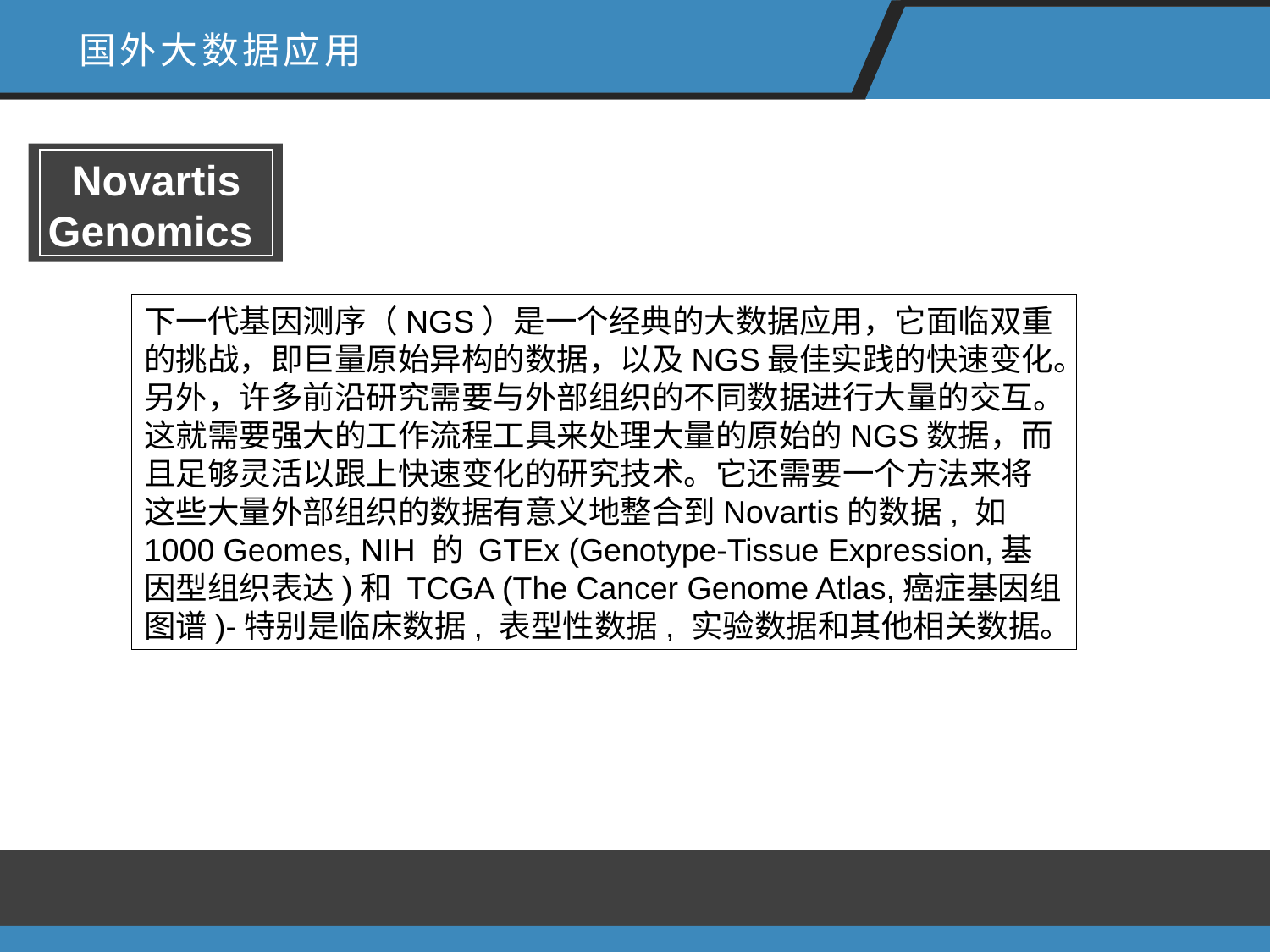

7.1  国外大数据应用经典案例

国外大数据应用

第七章  大数据的商业应用

 Novartis Genomics

下一代基因测序（NGS）是一个经典的大数据应用，它面临双重的挑战，即巨量原始异构的数据，以及NGS最佳实践的快速变化。另外，许多前沿研究需要与外部组织的不同数据进行大量的交互。这就需要强大的工作流程工具来处理大量的原始的NGS数据，而且足够灵活以跟上快速变化的研究技术。它还需要一个方法来将这些大量外部组织的数据有意义地整合到Novartis的数据, 如1000 Geomes, NIH 的 GTEx (Genotype-Tissue Expression,基因型组织表达)和 TCGA (The Cancer Genome Atlas,癌症基因组图谱)-特别是临床数据, 表型性数据, 实验数据和其他相关数据。